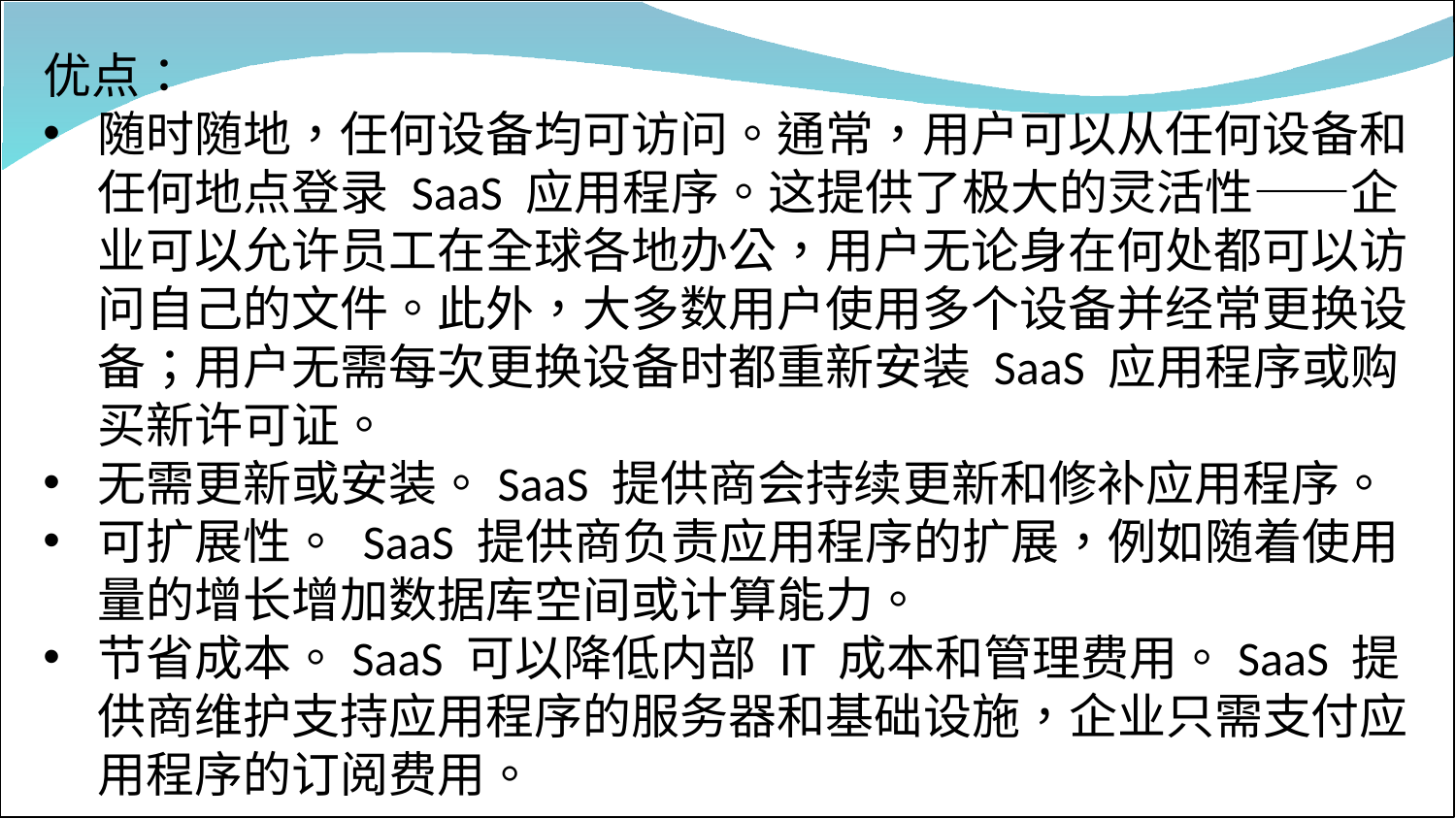

#
优点：
随时随地，任何设备均可访问。通常，用户可以从任何设备和任何地点登录 SaaS 应用程序。这提供了极大的灵活性——企业可以允许员工在全球各地办公，用户无论身在何处都可以访问自己的文件。此外，大多数用户使用多个设备并经常更换设备；用户无需每次更换设备时都重新安装 SaaS 应用程序或购买新许可证。
无需更新或安装。SaaS 提供商会持续更新和修补应用程序。
可扩展性。 SaaS 提供商负责应用程序的扩展，例如随着使用量的增长增加数据库空间或计算能力。
节省成本。SaaS 可以降低内部 IT 成本和管理费用。SaaS 提供商维护支持应用程序的服务器和基础设施，企业只需支付应用程序的订阅费用。